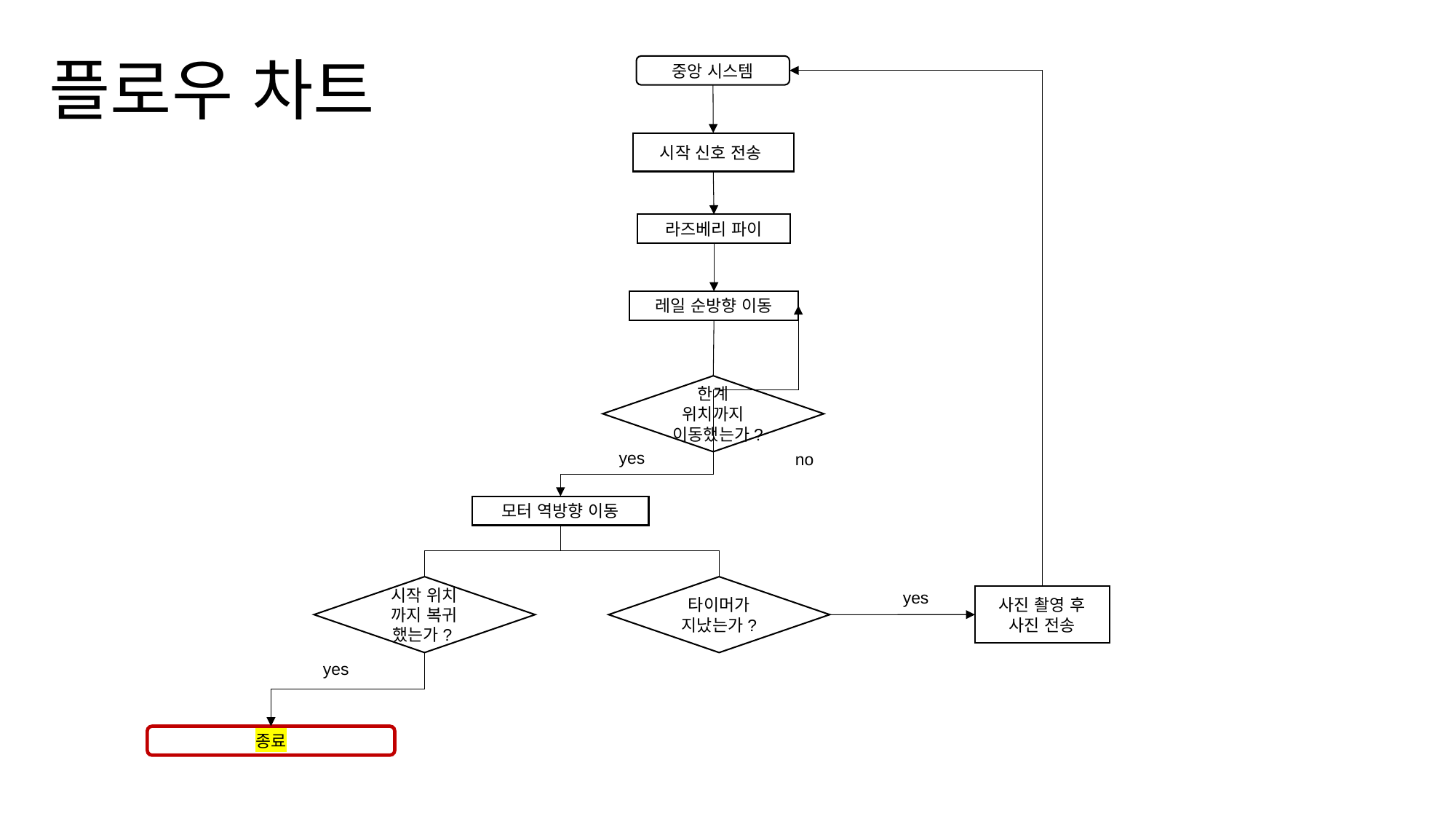

# 플로우 차트
중앙 시스템
시작 신호 전송
라즈베리 파이
레일 순방향 이동
한계 위치까지 이동했는가?
yes
no
모터 역방향 이동
시작 위치 까지 복귀 했는가?
타이머가 지났는가?
yes
사진 촬영 후
사진 전송
yes
종료